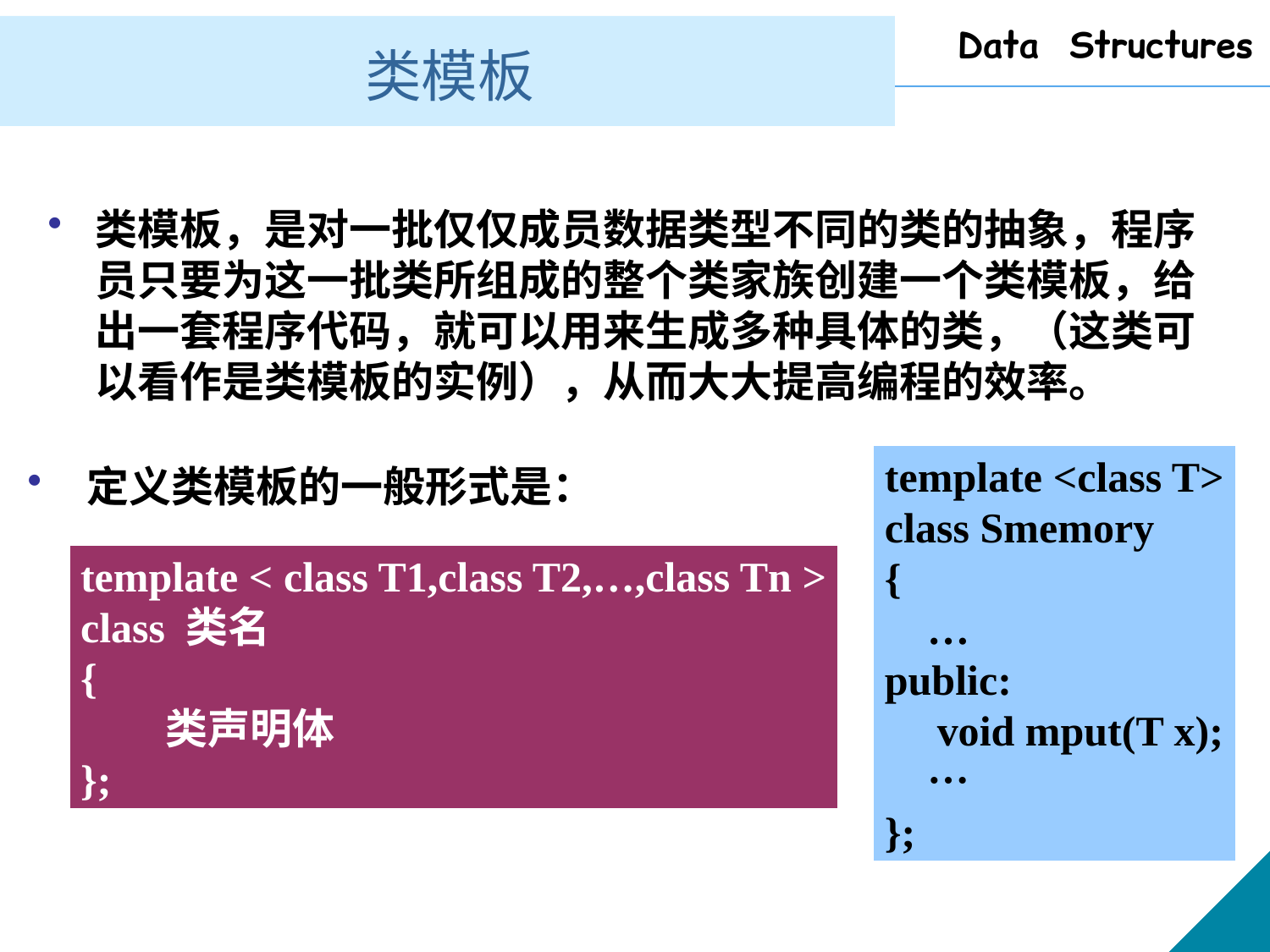

# 类模板
类模板，是对一批仅仅成员数据类型不同的类的抽象，程序员只要为这一批类所组成的整个类家族创建一个类模板，给出一套程序代码，就可以用来生成多种具体的类，（这类可以看作是类模板的实例），从而大大提高编程的效率。
template <class T>
class Smemory
{
    …
public:
　void mput(T x);
　…
};
  定义类模板的一般形式是：
template < class T1,class T2,…,class Tn >
class 类名
{
　　类声明体
};